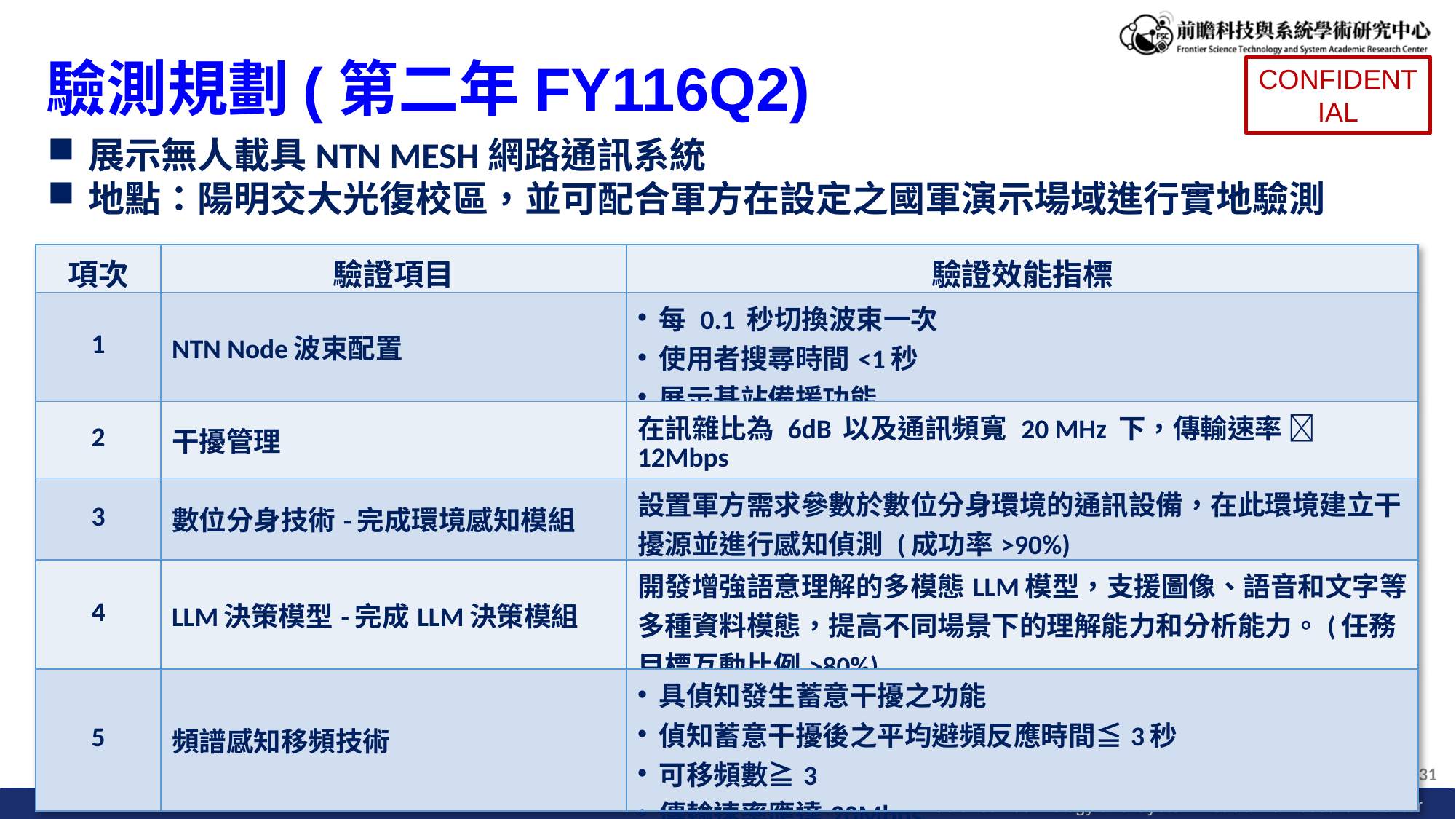

驗測規劃(第二年FY116Q2)
CONFIDENTIAL
展示無人載具NTN MESH網路通訊系統
地點：陽明交大光復校區，並可配合軍方在設定之國軍演示場域進行實地驗測
| 項次 | 驗證項目 | 驗證效能指標 |
| --- | --- | --- |
| 1 | NTN Node波束配置 | 每 0.1 秒切換波束一次 使用者搜尋時間<1秒 展示基站備援功能 |
| 2 | 干擾管理 | 在訊雜比為 6dB 以及通訊頻寬 20 MHz 下，傳輸速率 ≥ 12Mbps |
| 3 | 數位分身技術-完成環境感知模組 | 設置軍方需求參數於數位分身環境的通訊設備，在此環境建立干擾源並進行感知偵測 (成功率>90%) |
| 4 | LLM決策模型-完成LLM決策模組 | 開發增強語意理解的多模態LLM模型，支援圖像、語音和文字等多種資料模態，提高不同場景下的理解能力和分析能力。(任務目標互動比例>80%) |
| 5 | 頻譜感知移頻技術 | 具偵知發生蓄意干擾之功能 偵知蓄意干擾後之平均避頻反應時間≦3秒 可移頻數≧3 傳輸速率應達20Mbps |